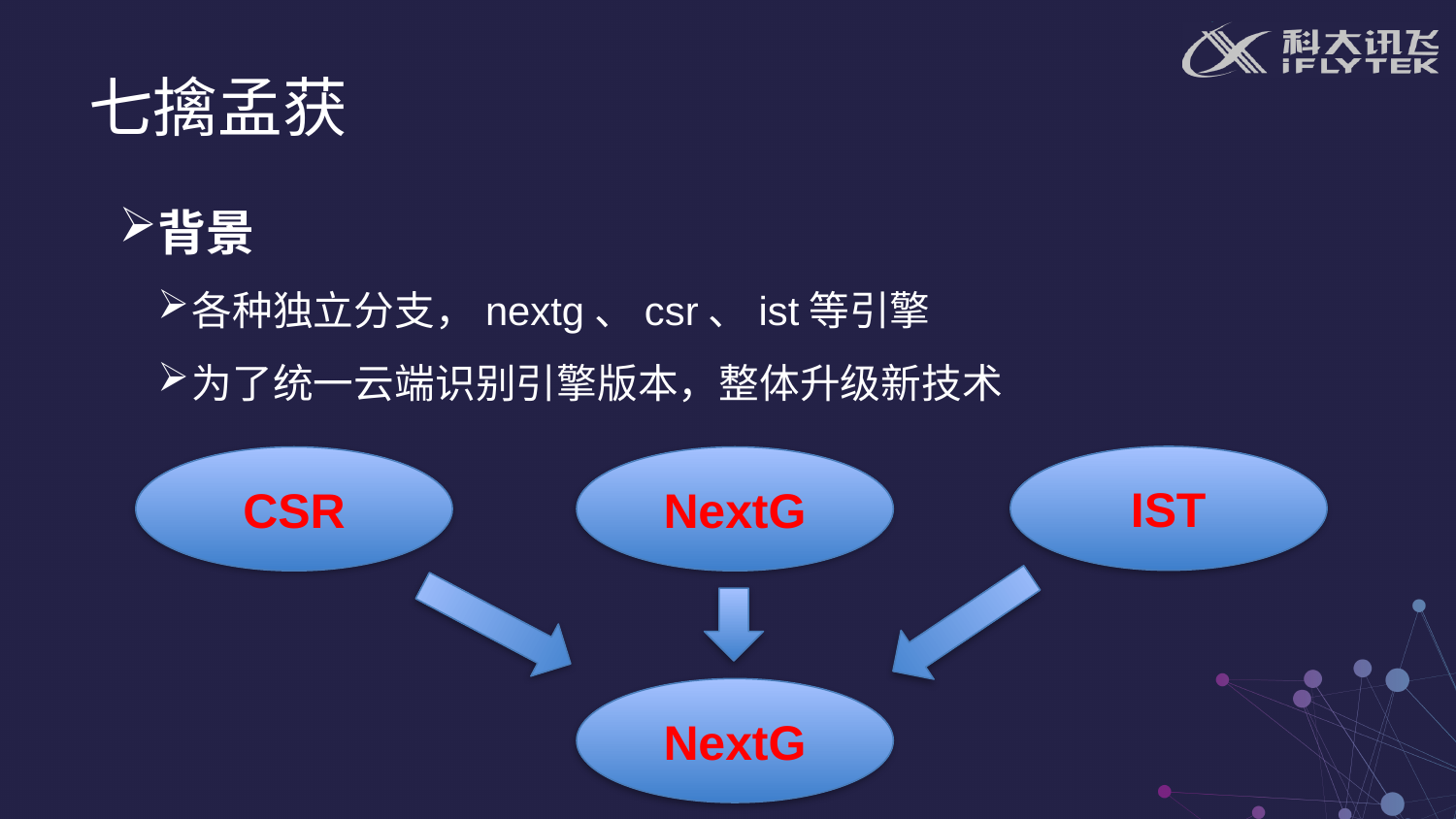

七擒孟获
背景
各种独立分支，nextg、csr、ist等引擎
为了统一云端识别引擎版本，整体升级新技术
IST
CSR
NextG

NextG